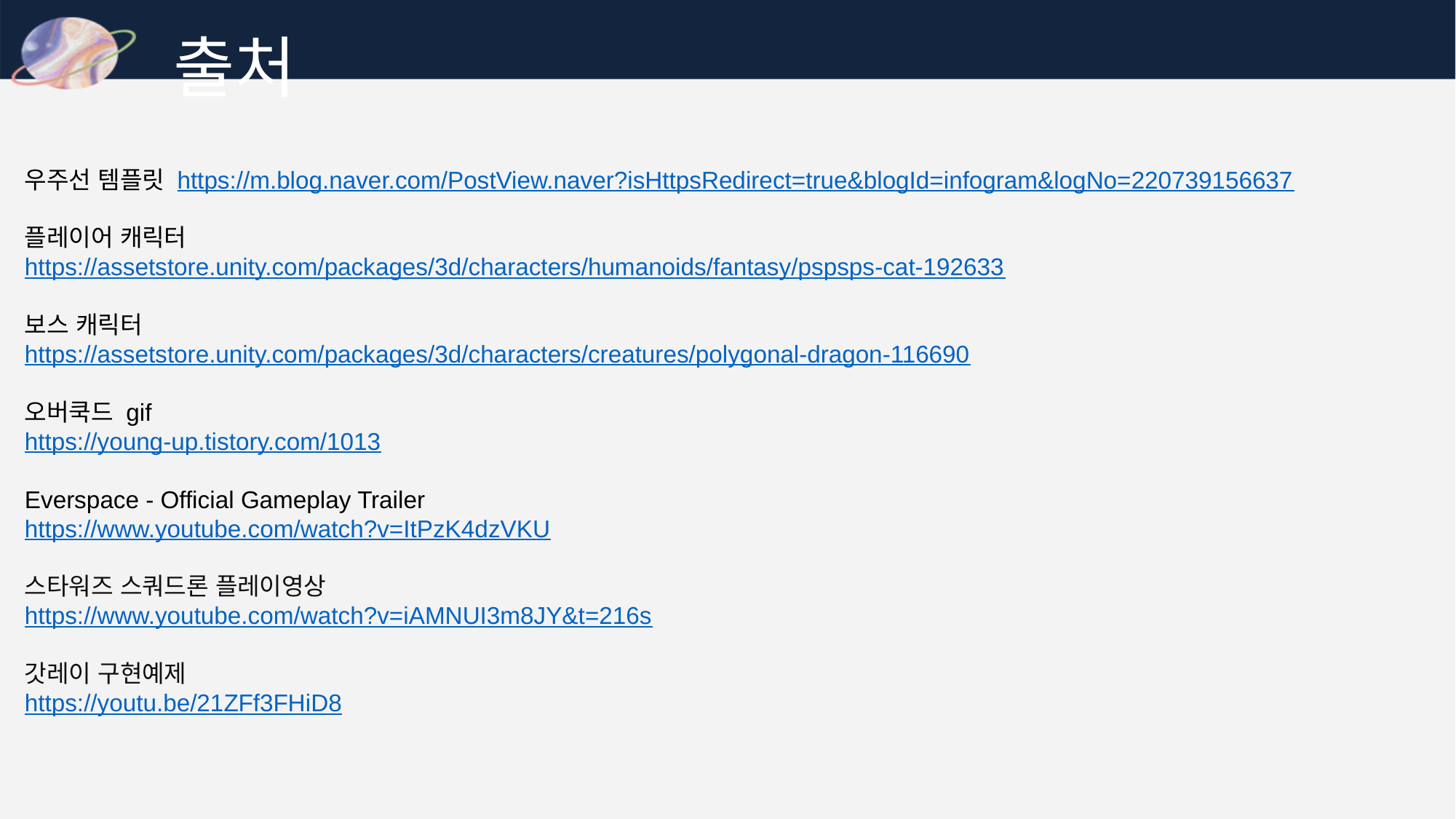

출처
우주선 템플릿 https://m.blog.naver.com/PostView.naver?isHttpsRedirect=true&blogId=infogram&logNo=220739156637

플레이어 캐릭터
https://assetstore.unity.com/packages/3d/characters/humanoids/fantasy/pspsps-cat-192633

보스 캐릭터
https://assetstore.unity.com/packages/3d/characters/creatures/polygonal-dragon-116690

오버쿡드 gif
https://young-up.tistory.com/1013

Everspace - Official Gameplay Trailer
https://www.youtube.com/watch?v=ItPzK4dzVKU

스타워즈 스쿼드론 플레이영상
https://www.youtube.com/watch?v=iAMNUI3m8JY&t=216s

갓레이 구현예제
https://youtu.be/21ZFf3FHiD8